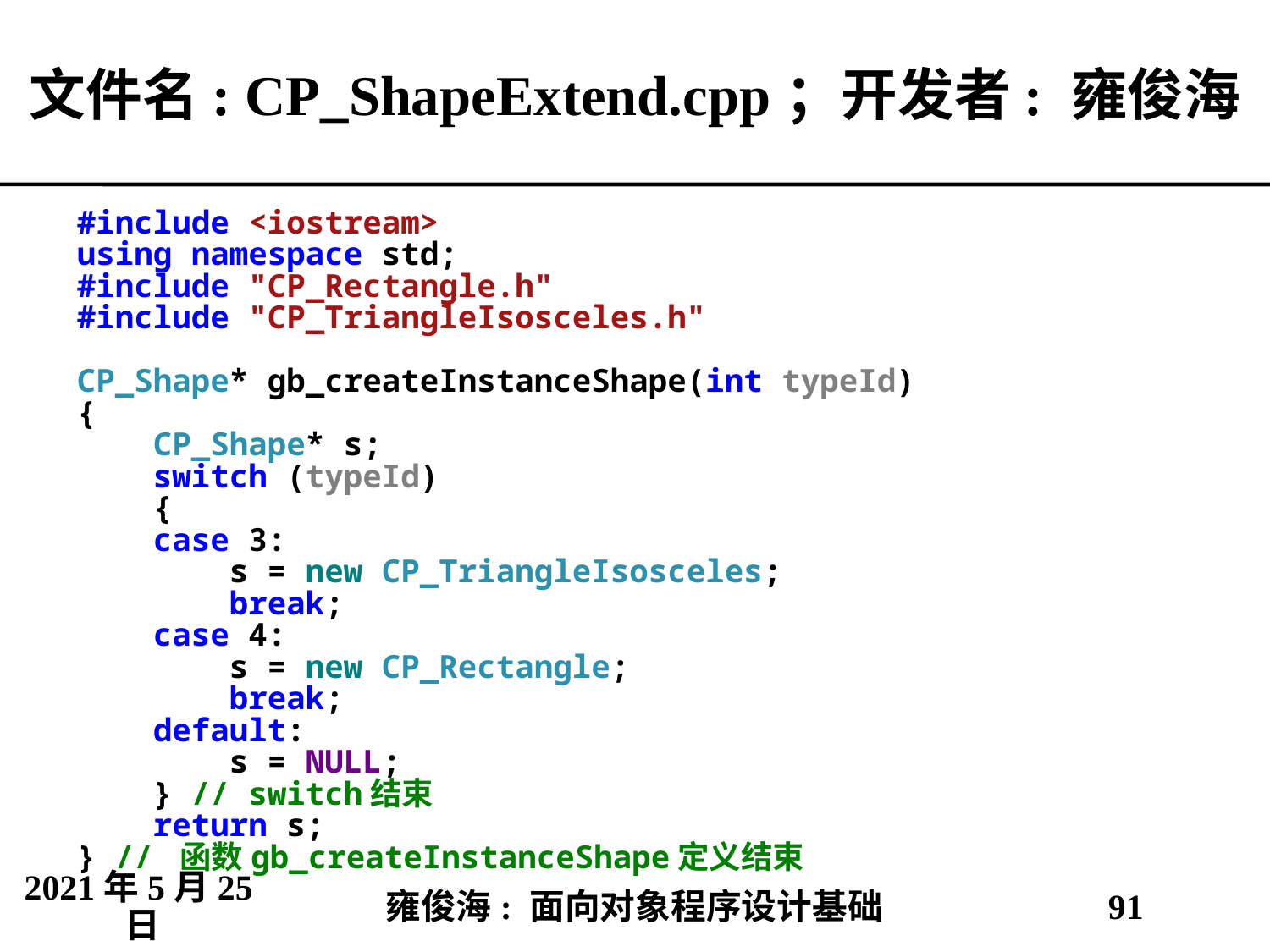

# 文件名: CP_ShapeExtend.cpp；开发者: 雍俊海

#include <iostream>
using namespace std;
#include "CP_Rectangle.h"
#include "CP_TriangleIsosceles.h"

CP_Shape* gb_createInstanceShape(int typeId)
{
    CP_Shape* s;
    switch (typeId)
    {
    case 3:
        s = new CP_TriangleIsosceles;
        break;
    case 4:
        s = new CP_Rectangle;
        break;
    default:
        s = NULL;
    } // switch结束
    return s;
} // 函数gb_createInstanceShape定义结束
2021年5月25日
雍俊海: 面向对象程序设计基础
91